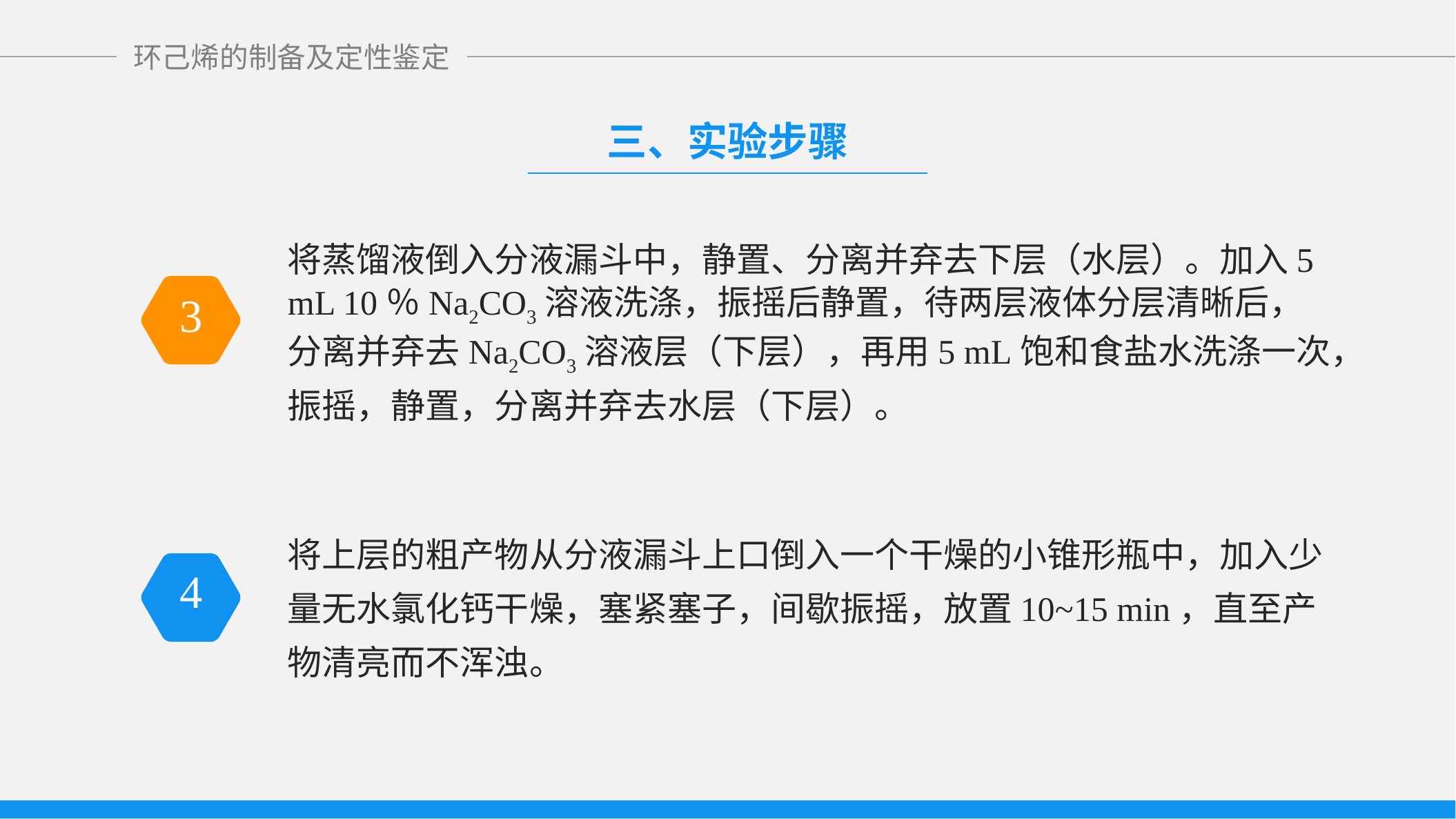

三、实验步骤
将蒸馏液倒入分液漏斗中，静置、分离并弃去下层（水层）。加入5 mL 10％Na2CO3溶液洗涤，振摇后静置，待两层液体分层清晰后，分离并弃去Na2CO3溶液层（下层），再用5 mL饱和食盐水洗涤一次，振摇，静置，分离并弃去水层（下层）。

3
将上层的粗产物从分液漏斗上口倒入一个干燥的小锥形瓶中，加入少量无水氯化钙干燥，塞紧塞子，间歇振摇，放置10~15 min，直至产物清亮而不浑浊。

4